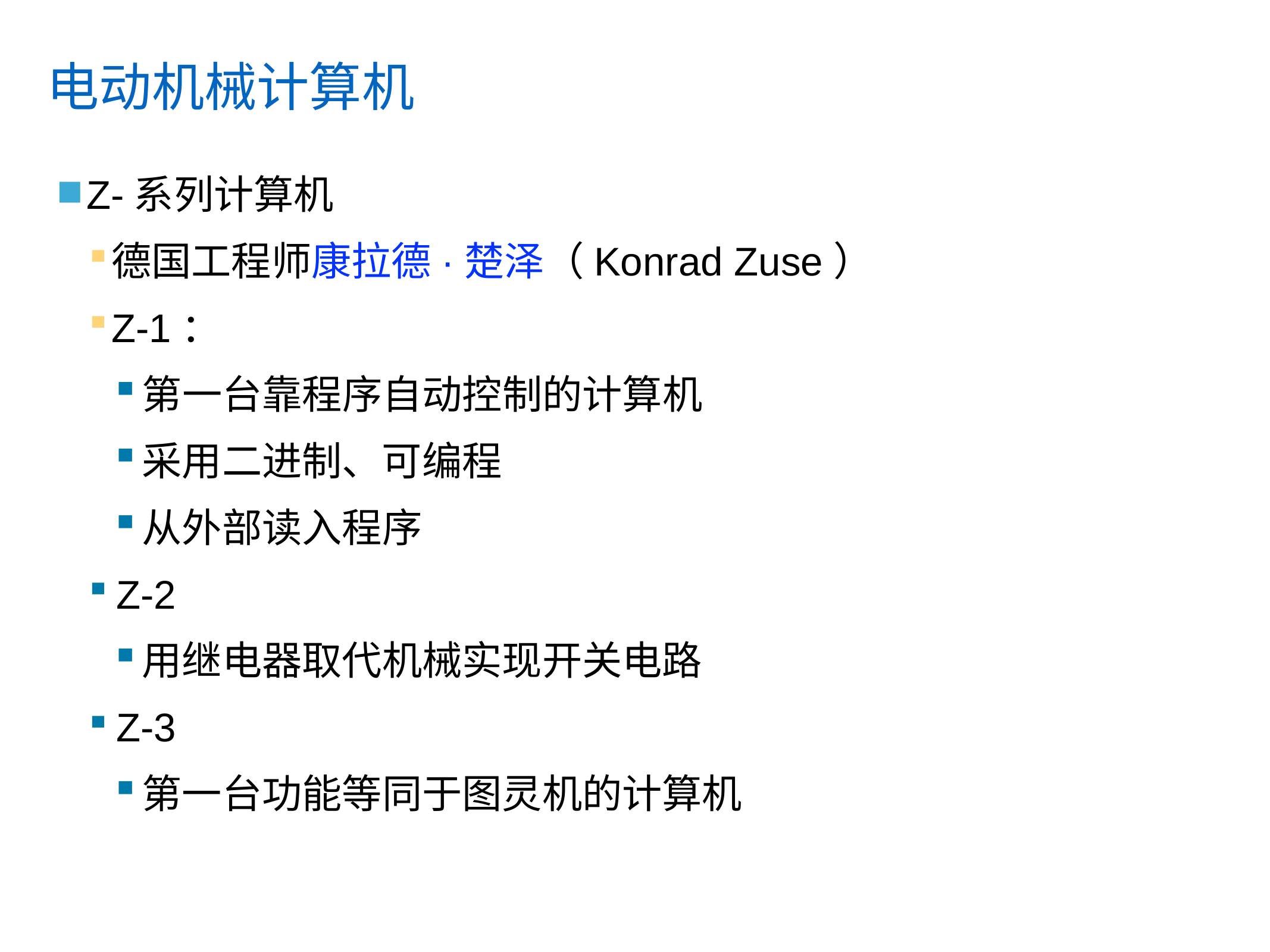

# 电动机械计算机
Z-系列计算机
德国工程师康拉德·楚泽（Konrad Zuse）
Z-1：
第一台靠程序自动控制的计算机
采用二进制、可编程
从外部读入程序
Z-2
用继电器取代机械实现开关电路
Z-3
第一台功能等同于图灵机的计算机
14